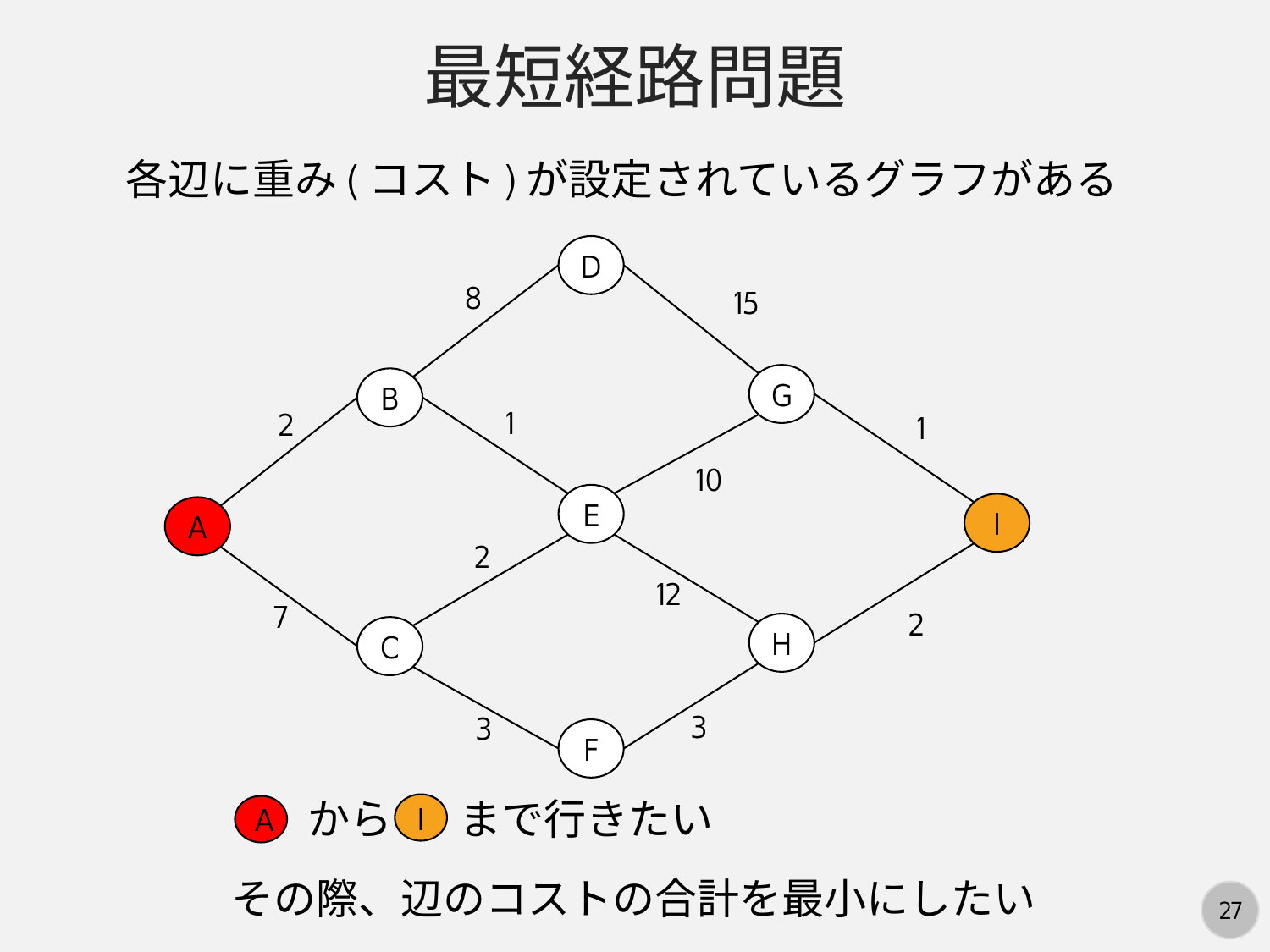

最短経路問題
各辺に重み(コスト)が設定されているグラフがある
D
8
15
G
B
1
2
1
10
E
I
A
2
12
7
2
H
C
3
3
F
から
まで行きたい
I
A
その際、辺のコストの合計を最小にしたい